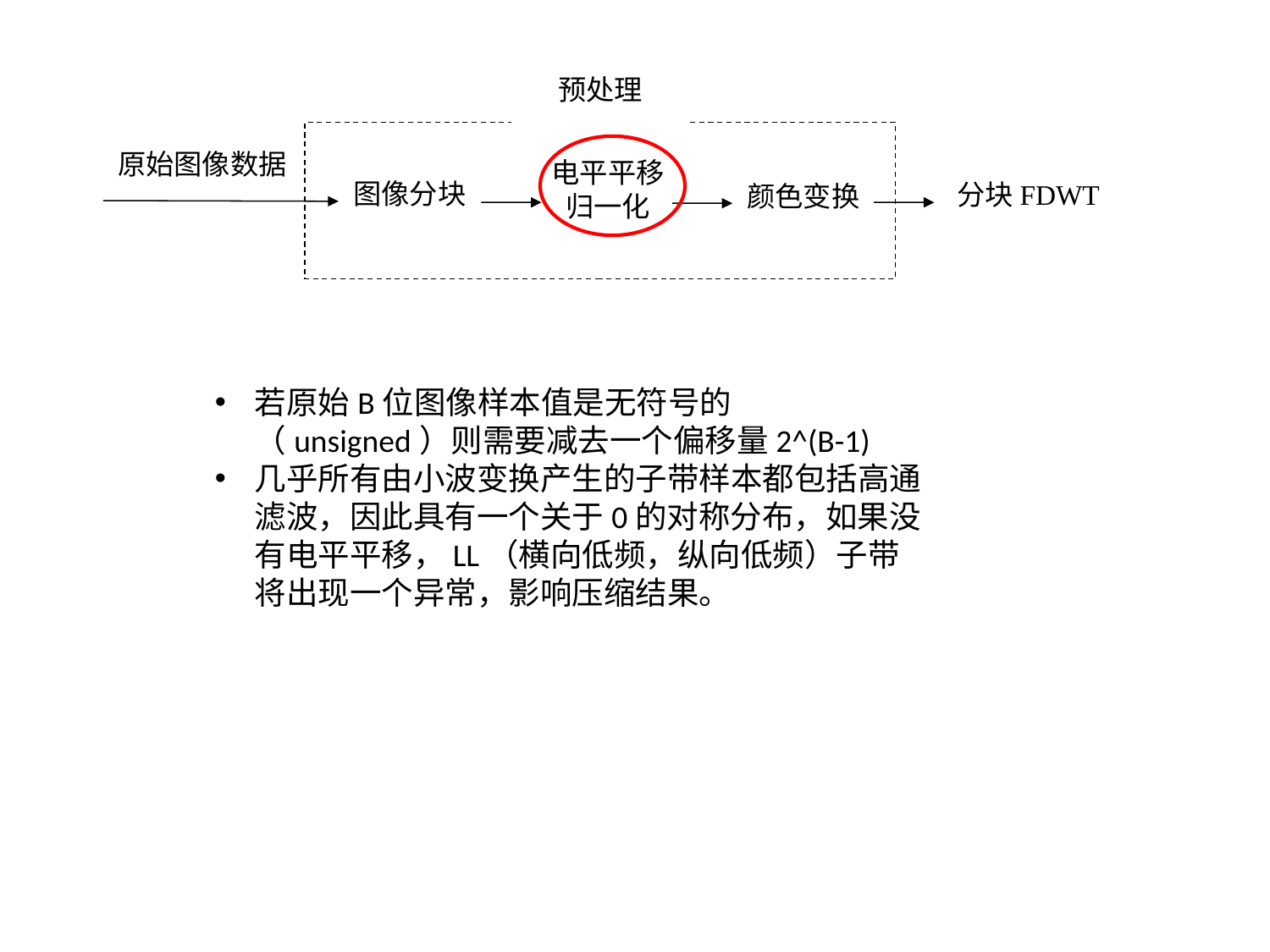

预处理

原始图像数据
电平平移
归一化
图像分块
分块FDWT
颜色变换

若原始B位图像样本值是无符号的（unsigned）则需要减去一个偏移量2^(B-1)
几乎所有由小波变换产生的子带样本都包括高通滤波，因此具有一个关于0的对称分布，如果没有电平平移，LL（横向低频，纵向低频）子带将出现一个异常，影响压缩结果。